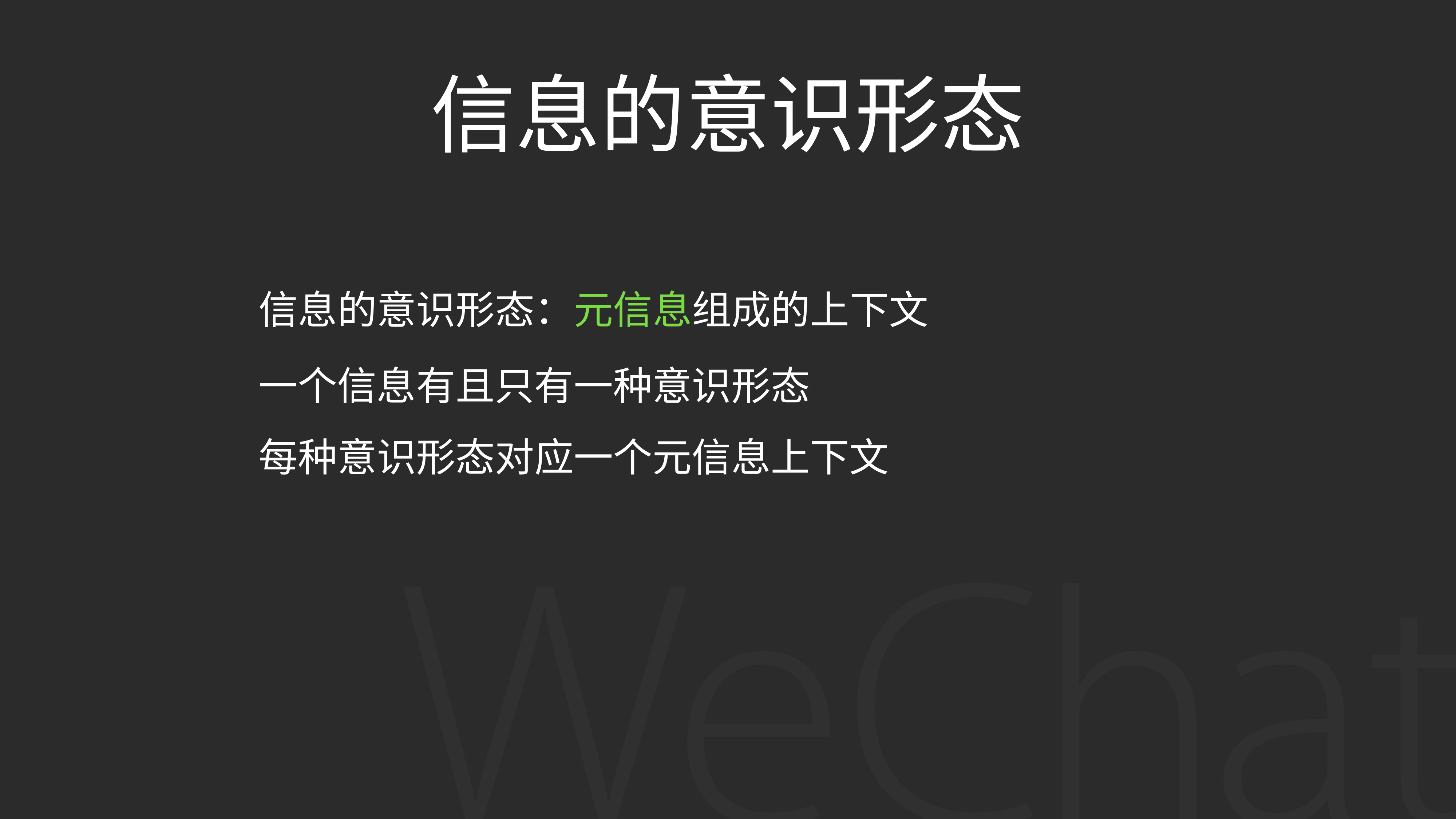

# 信息的意识形态
信息的意识形态：元信息组成的上下文
一个信息有且只有一种意识形态
每种意识形态对应一个元信息上下文